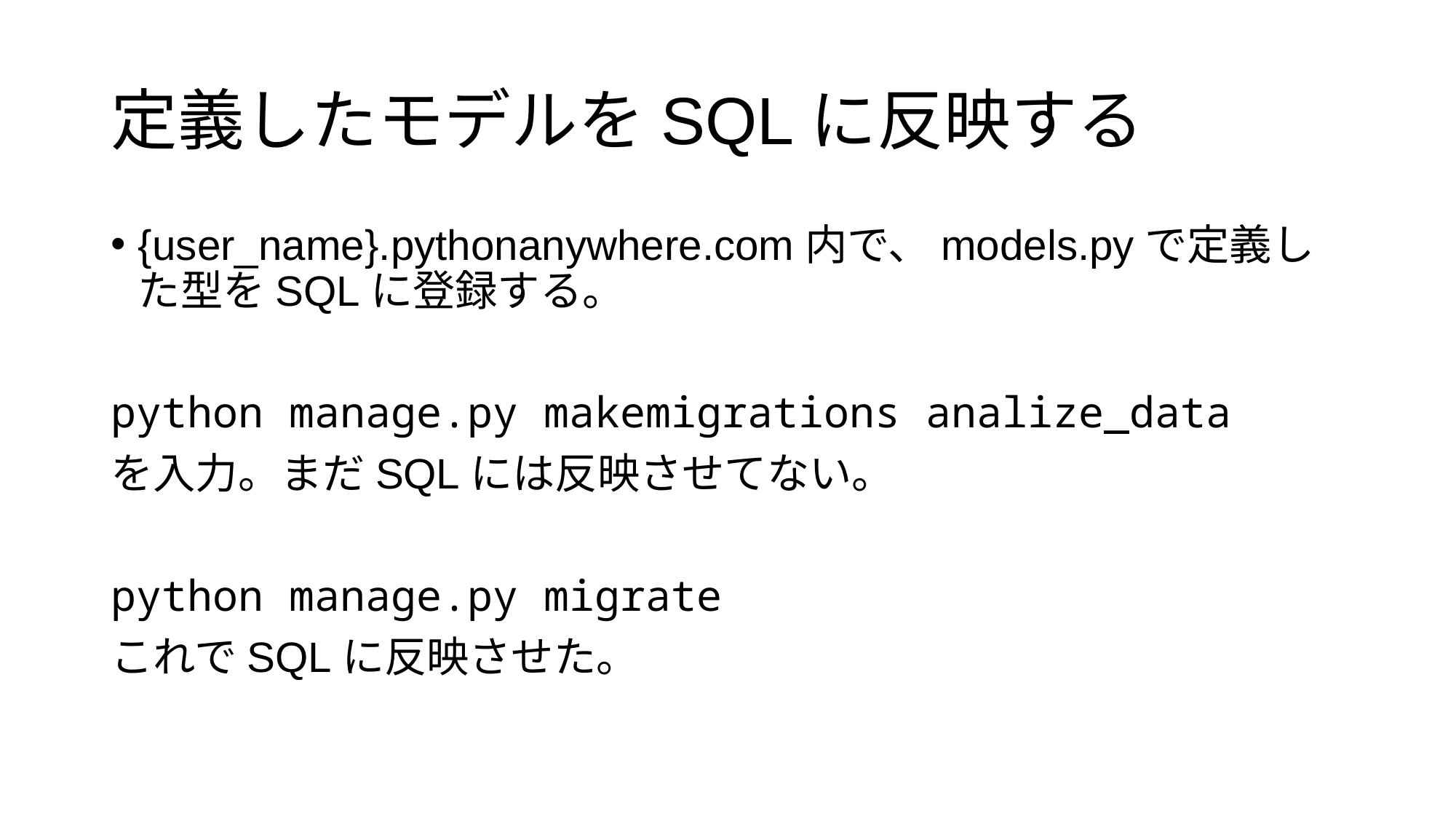

# 定義したモデルをSQLに反映する
{user_name}.pythonanywhere.com内で、models.pyで定義した型をSQLに登録する。

python manage.py makemigrations analize_data
を入力。まだSQLには反映させてない。

python manage.py migrate
これでSQLに反映させた。